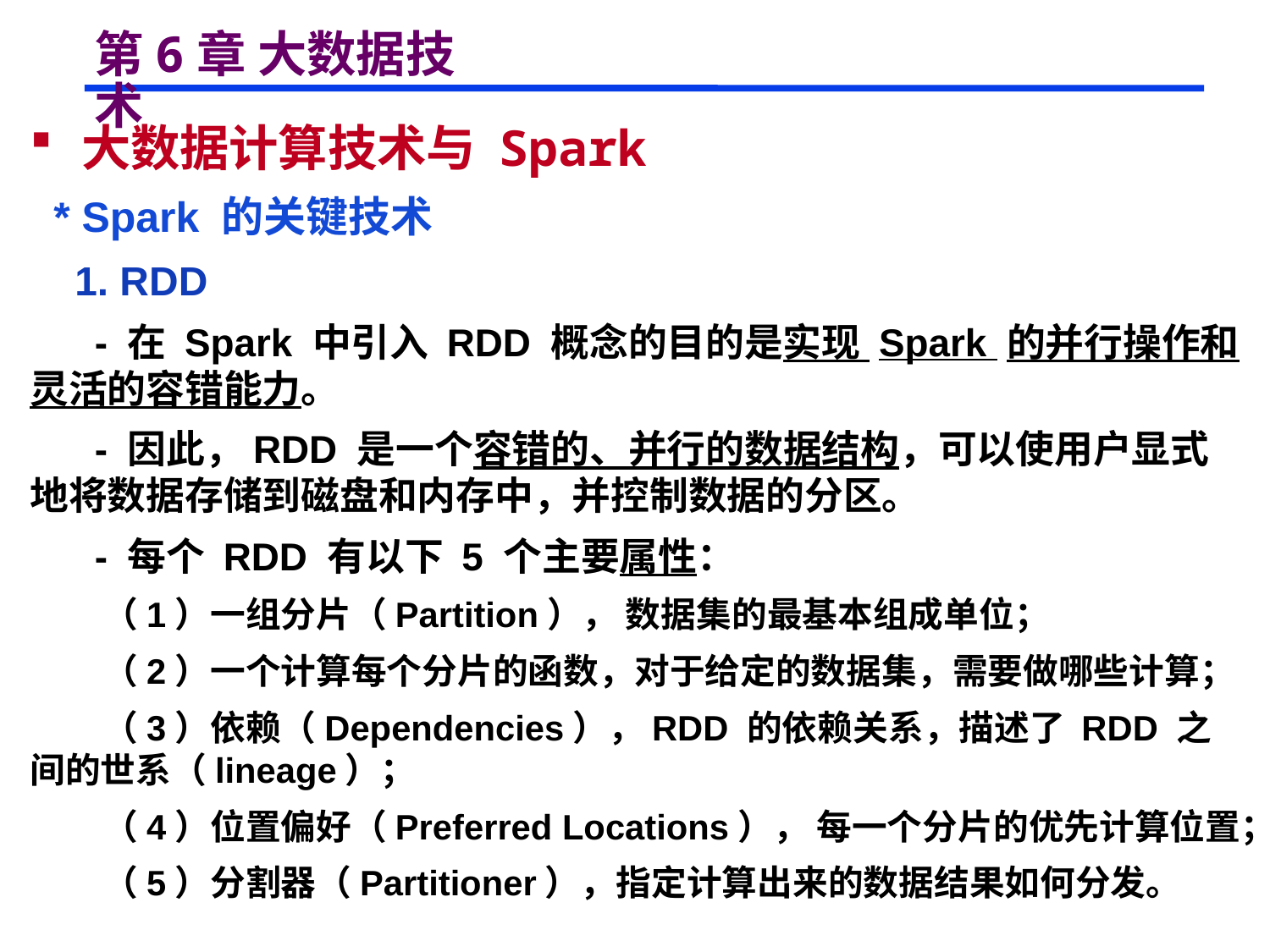

# 第6章 大数据技术
 大数据计算技术与 Spark
  * Spark 的关键技术
    1. RDD
      - 在 Spark 中引入 RDD 概念的目的是实现 Spark 的并行操作和灵活的容错能力。
      - 因此，RDD 是一个容错的、并行的数据结构，可以使用户显式地将数据存储到磁盘和内存中，并控制数据的分区。
      - 每个 RDD 有以下 5 个主要属性：
        （1）一组分片（Partition）， 数据集的最基本组成单位；
        （2）一个计算每个分片的函数，对于给定的数据集，需要做哪些计算；
        （3）依赖（Dependencies），RDD 的依赖关系，描述了 RDD 之间的世系（lineage）；
        （4）位置偏好（Preferred Locations）， 每一个分片的优先计算位置；
        （5）分割器（Partitioner），指定计算出来的数据结果如何分发。